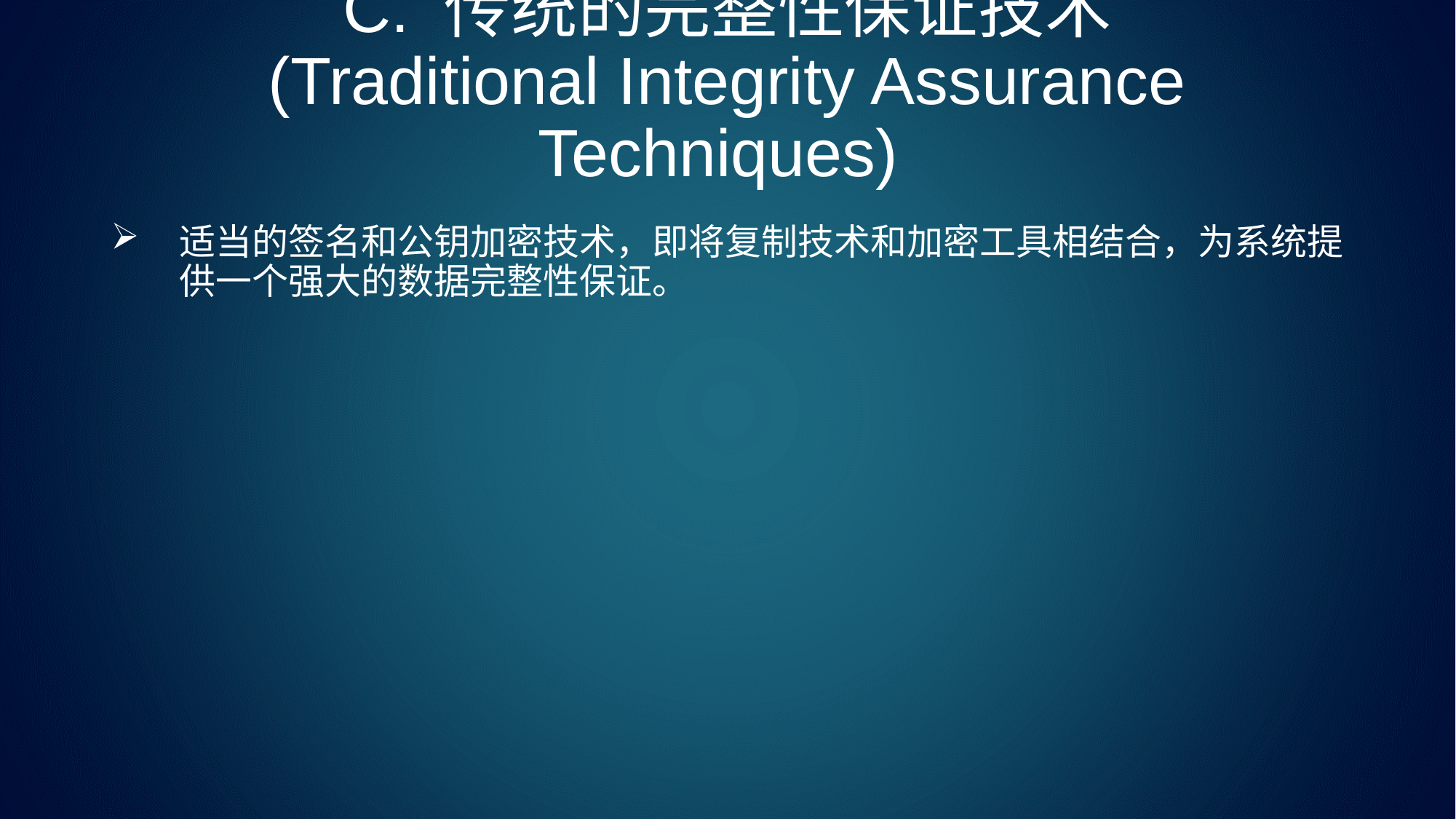

# C. 传统的完整性保证技术 (Traditional Integrity Assurance Techniques)
适当的签名和公钥加密技术，即将复制技术和加密工具相结合，为系统提供一个强大的数据完整性保证。